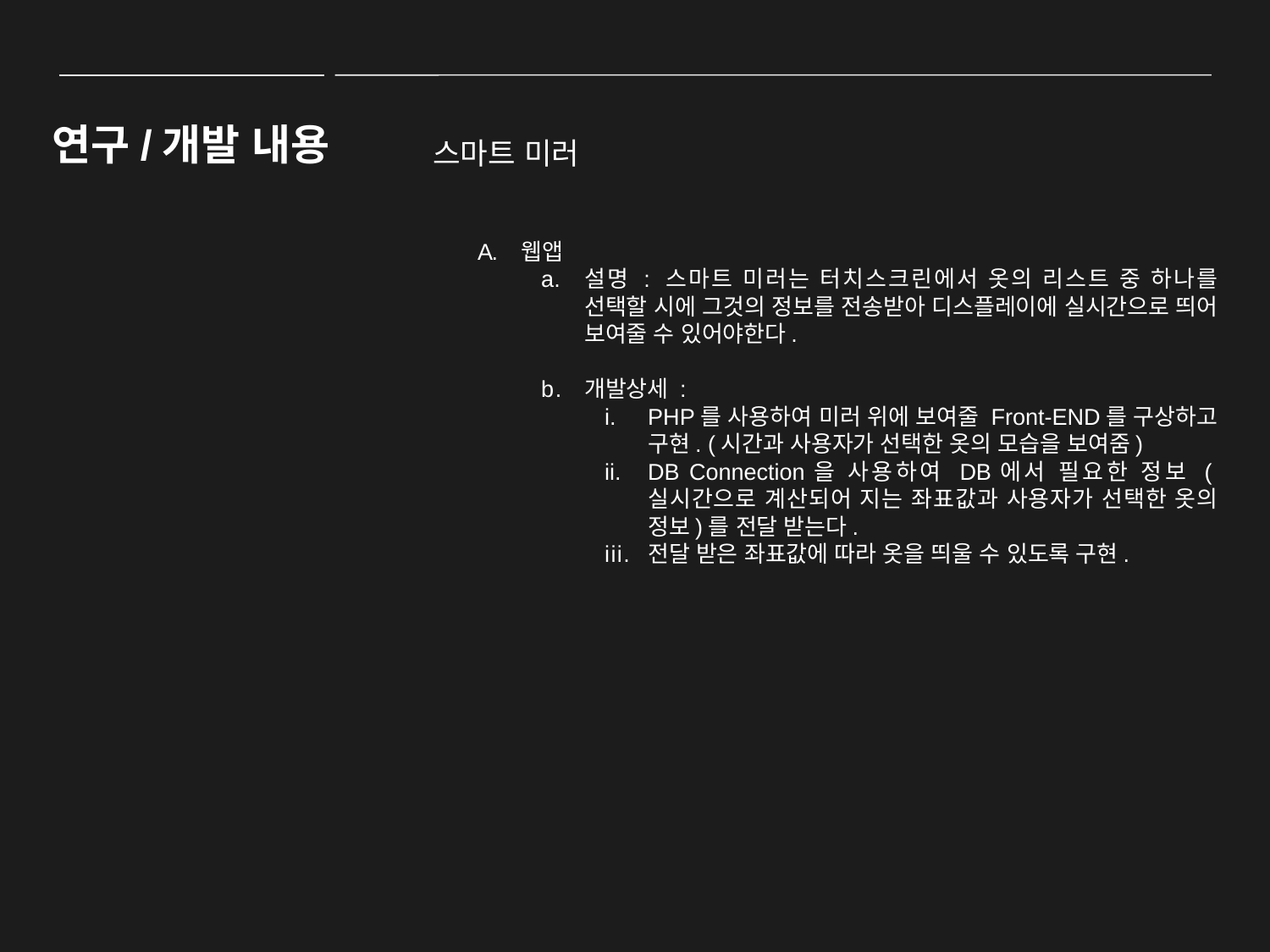

연구/개발 내용
스마트 미러

웹앱
설명 : 스마트 미러는 터치스크린에서 옷의 리스트 중 하나를 선택할 시에 그것의 정보를 전송받아 디스플레이에 실시간으로 띄어 보여줄 수 있어야한다.

개발상세 :
PHP를 사용하여 미러 위에 보여줄 Front-END를 구상하고 구현. (시간과 사용자가 선택한 옷의 모습을 보여줌)
DB Connection을 사용하여 DB에서 필요한 정보 (실시간으로 계산되어 지는 좌표값과 사용자가 선택한 옷의 정보)를 전달 받는다.
전달 받은 좌표값에 따라 옷을 띄울 수 있도록 구현.